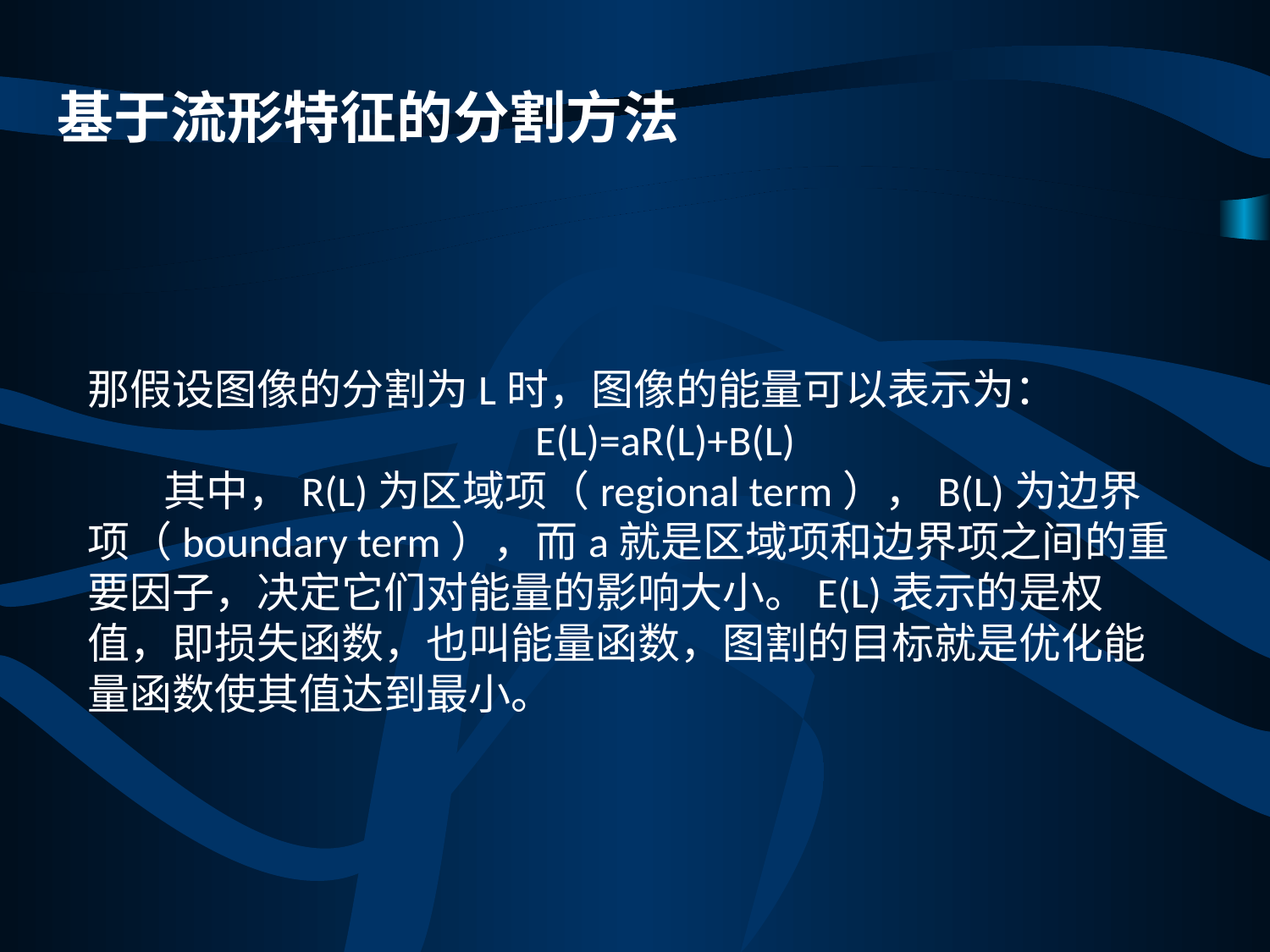

基于流形特征的分割方法
那假设图像的分割为L时，图像的能量可以表示为：
                                               E(L)=aR(L)+B(L)
       其中，R(L)为区域项（regional term），B(L)为边界项（boundary term），而a就是区域项和边界项之间的重要因子，决定它们对能量的影响大小。E(L)表示的是权值，即损失函数，也叫能量函数，图割的目标就是优化能量函数使其值达到最小。